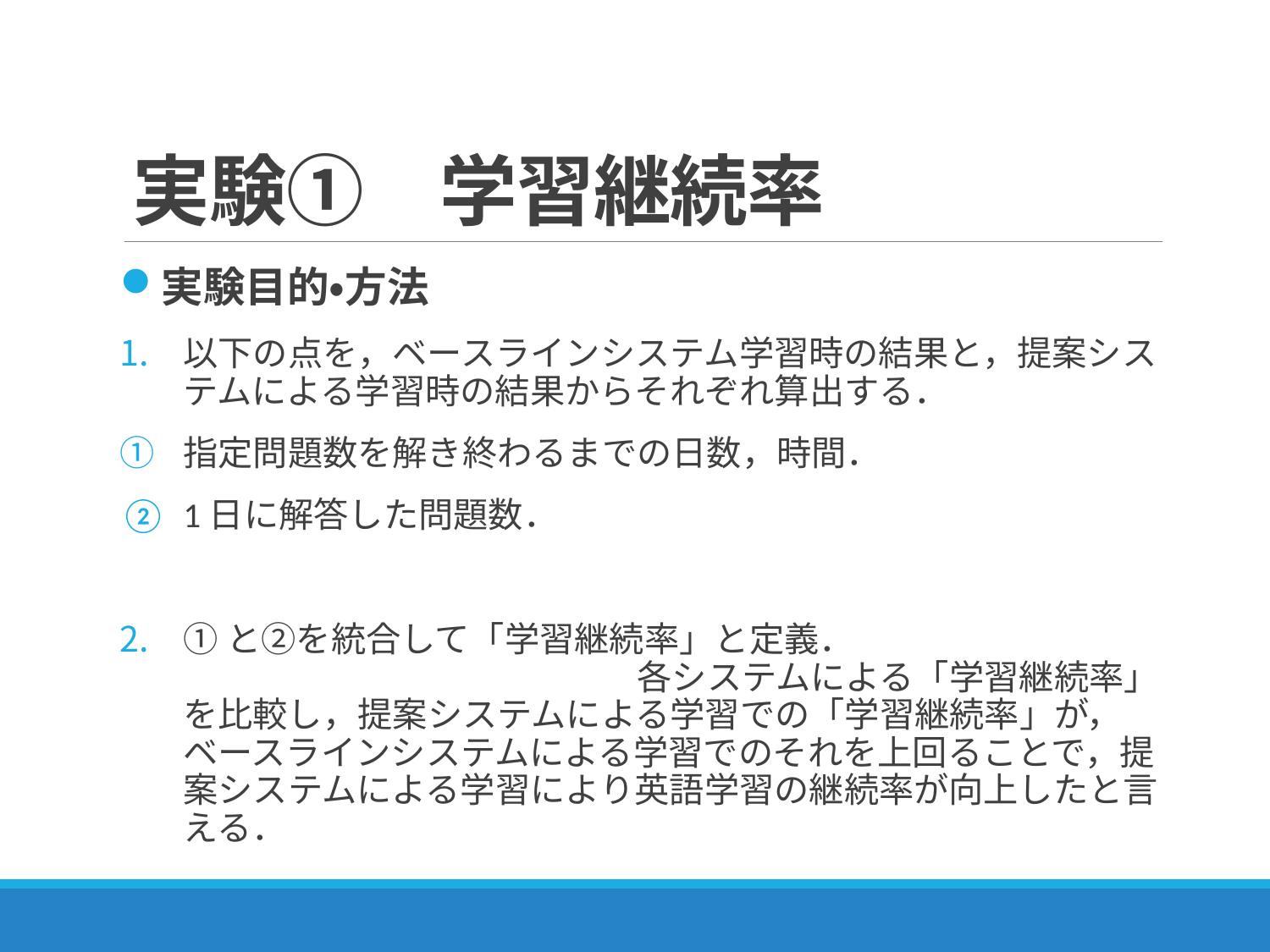

# 実験①　学習継続率
実験目的・方法
以下の点を，ベースラインシステム学習時の結果と，提案システムによる学習時の結果からそれぞれ算出する．
指定問題数を解き終わるまでの日数，時間．
1日に解答した問題数．

①と②を統合して「学習継続率」と定義．　　　　　　　　　　　　　　　　　　　　　各システムによる「学習継続率」を比較し，提案システムによる学習での「学習継続率」が，ベースラインシステムによる学習でのそれを上回ることで，提案システムによる学習により英語学習の継続率が向上したと言える．

20